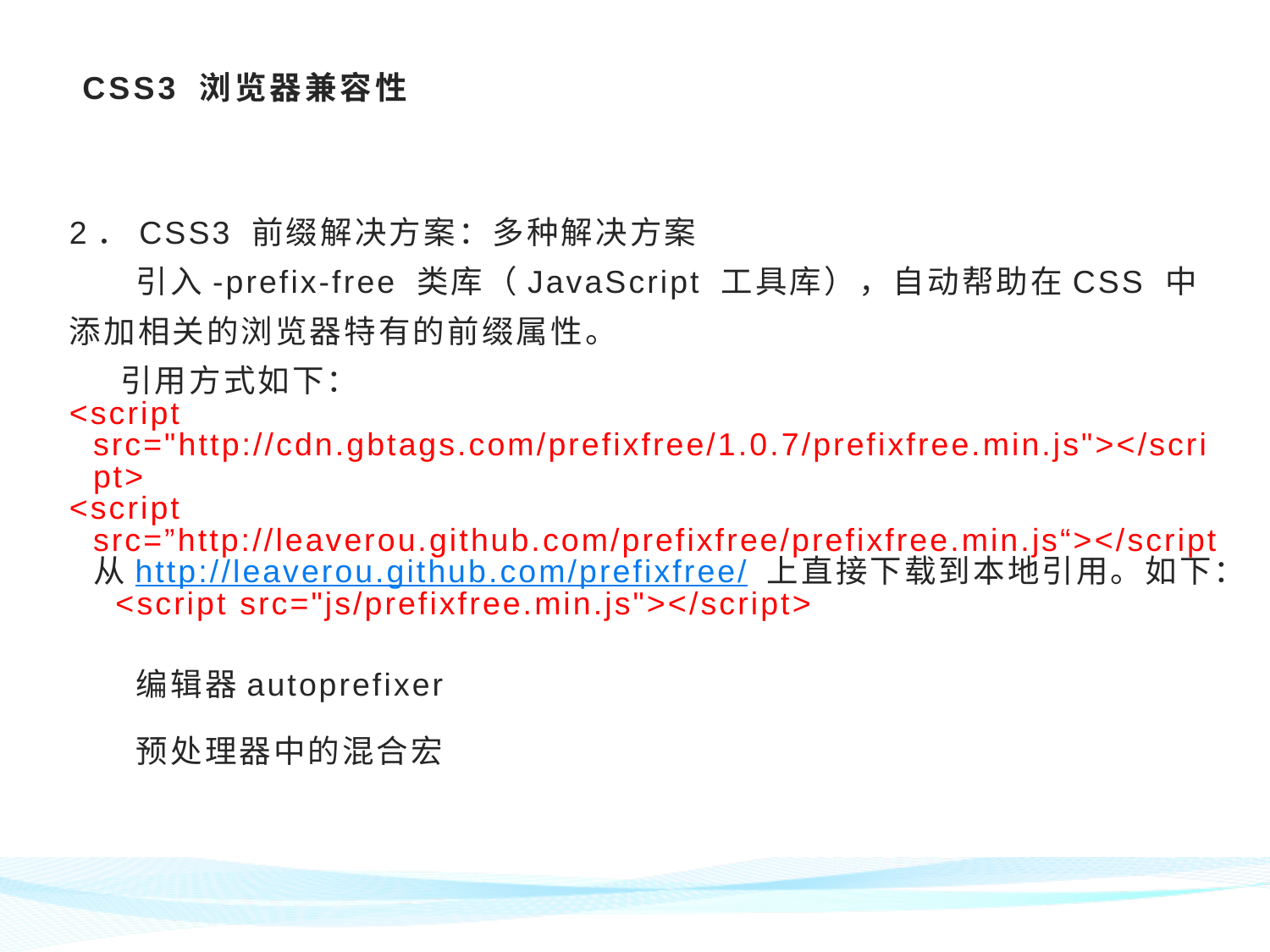

# CSS3 浏览器兼容性
2．CSS3 前缀解决方案：多种解决方案
      引入-prefix-free 类库（JavaScript 工具库），自动帮助在CSS 中添加相关的浏览器特有的前缀属性。
	  引用方式如下：
<script src="http://cdn.gbtags.com/prefixfree/1.0.7/prefixfree.min.js"></script>
<script src=”http://leaverou.github.com/prefixfree/prefixfree.min.js“></script从http://leaverou.github.com/prefixfree/ 上直接下载到本地引用。如下：
    <script src="js/prefixfree.min.js"></script>

      编辑器autoprefixer
      预处理器中的混合宏